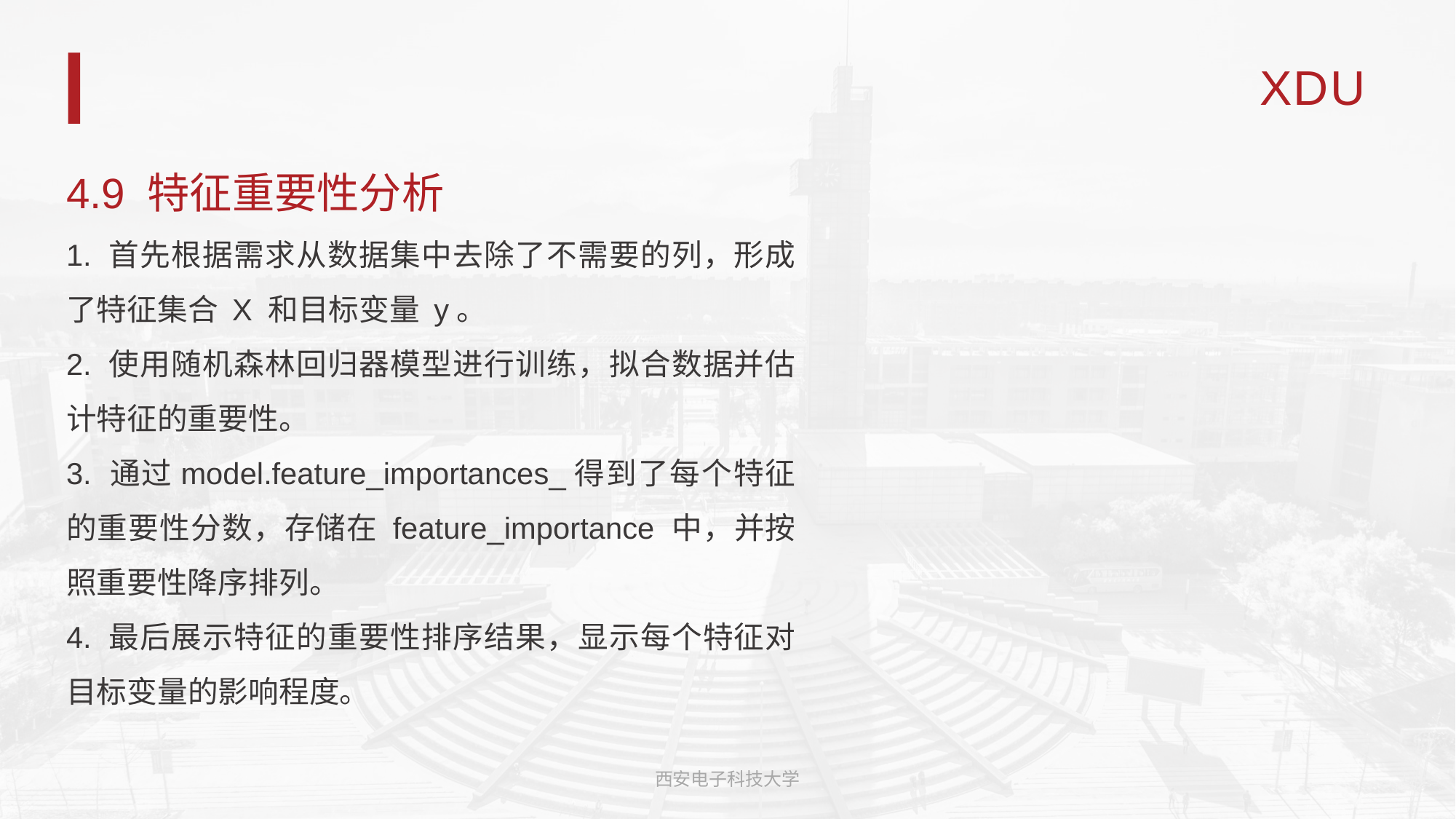

#

4.9 特征重要性分析
1. 首先根据需求从数据集中去除了不需要的列，形成了特征集合 X 和目标变量 y。
2. 使用随机森林回归器模型进行训练，拟合数据并估计特征的重要性。
3. 通过model.feature_importances_得到了每个特征的重要性分数，存储在 feature_importance 中，并按照重要性降序排列。
4. 最后展示特征的重要性排序结果，显示每个特征对目标变量的影响程度。

西安电子科技大学
27